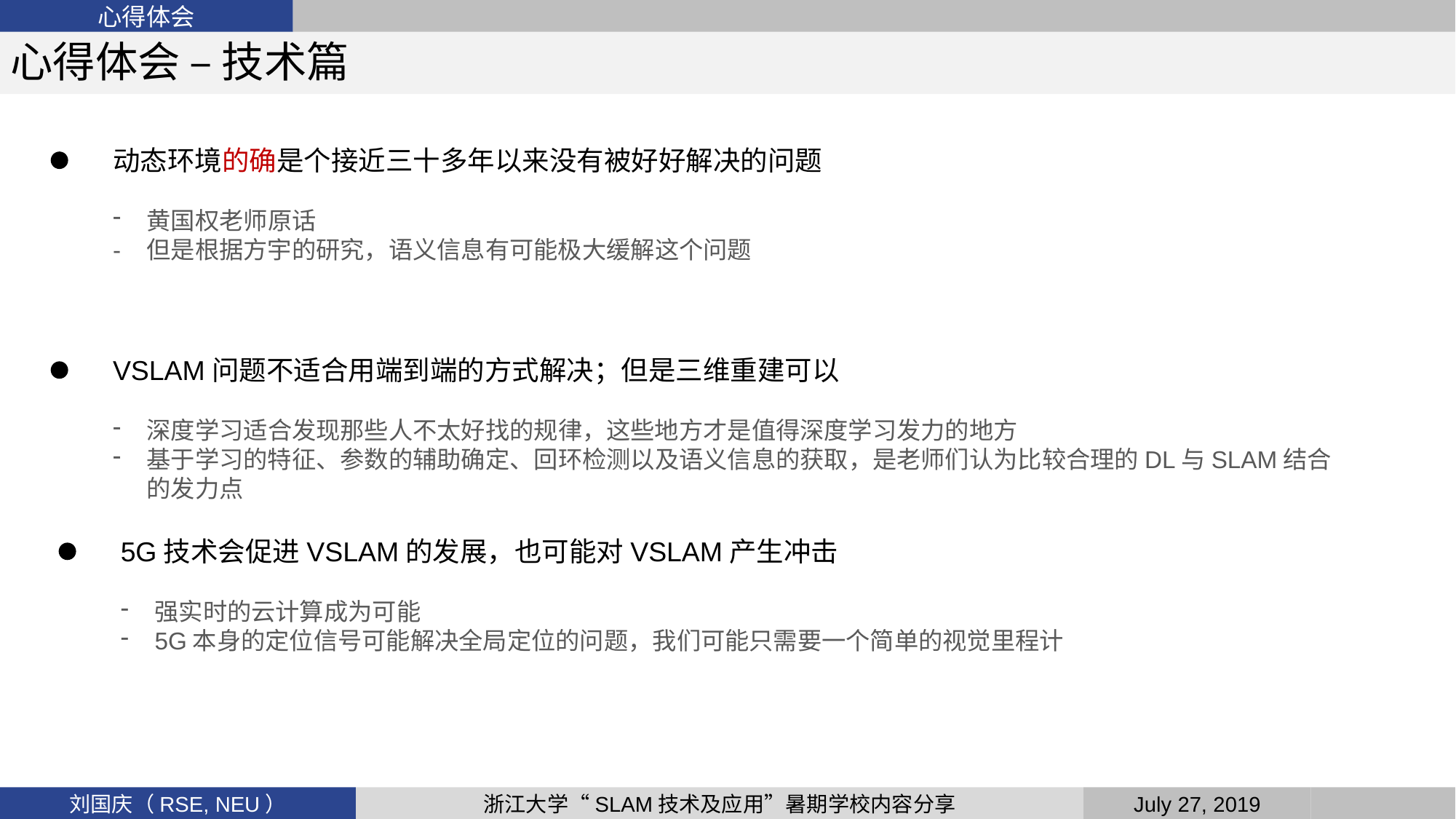

心得体会

心得体会 – 技术篇

动态环境的确是个接近三十多年以来没有被好好解决的问题

黄国权老师原话
-   但是根据方宇的研究，语义信息有可能极大缓解这个问题

VSLAM问题不适合用端到端的方式解决；但是三维重建可以

深度学习适合发现那些人不太好找的规律，这些地方才是值得深度学习发力的地方
基于学习的特征、参数的辅助确定、回环检测以及语义信息的获取，是老师们认为比较合理的DL与SLAM结合的发力点

5G技术会促进VSLAM的发展，也可能对VSLAM产生冲击

强实时的云计算成为可能
5G本身的定位信号可能解决全局定位的问题，我们可能只需要一个简单的视觉里程计

July 27, 2019
浙江大学“SLAM技术及应用”暑期学校内容分享
刘国庆（RSE, NEU）